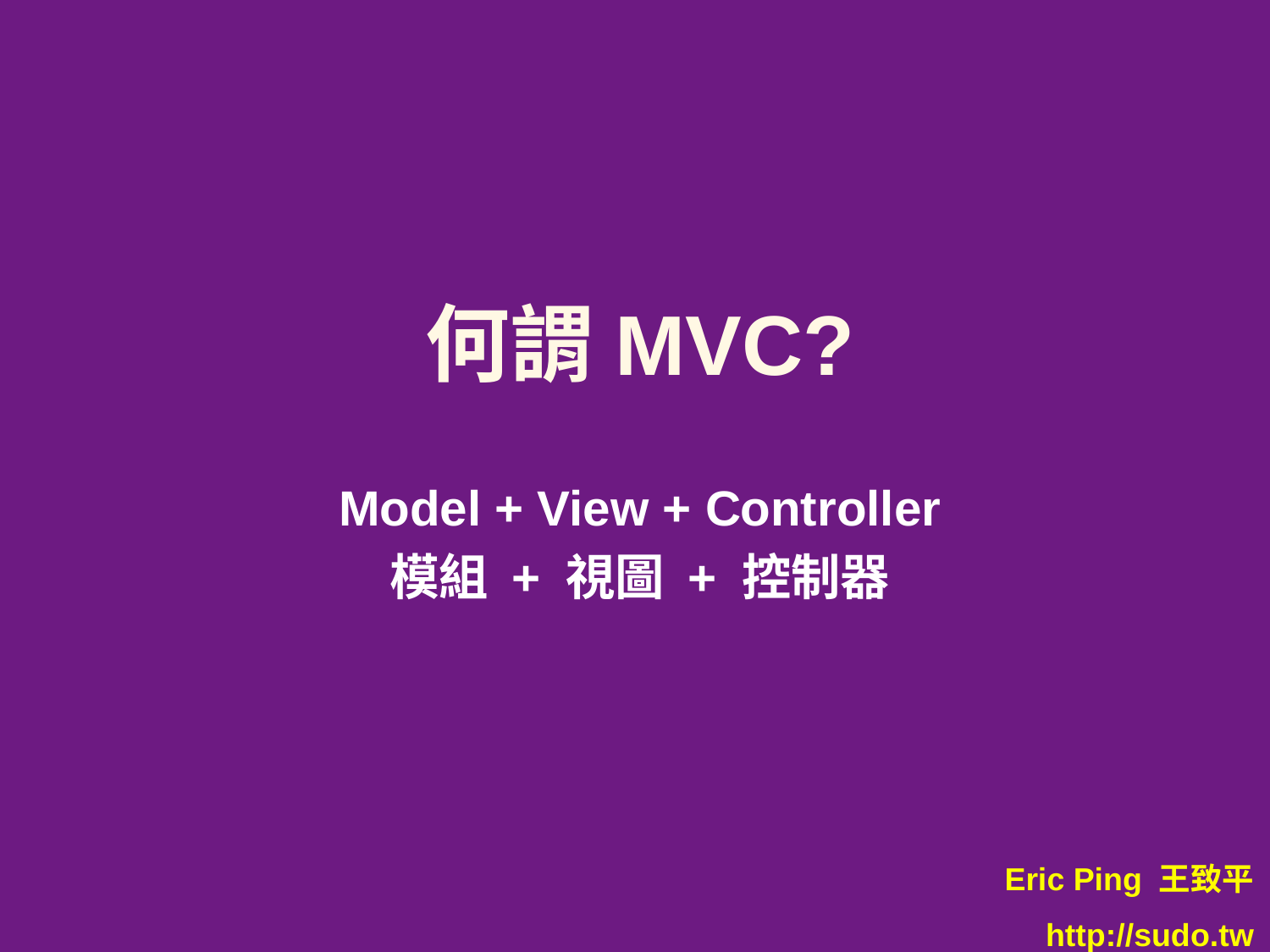

# 何謂MVC?
Model + View + Controller
模組 + 視圖 + 控制器